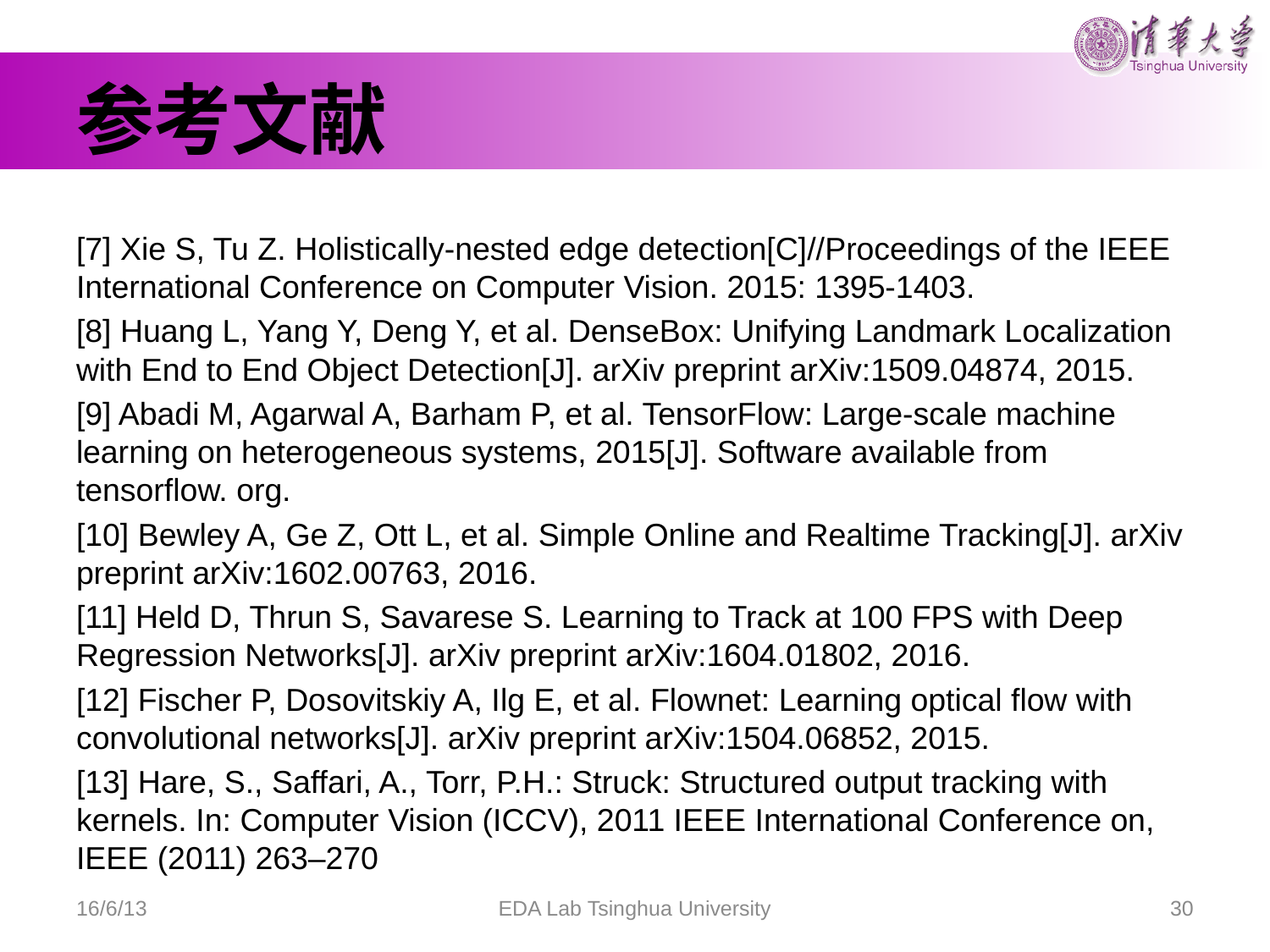

# 参考文献
[7] Xie S, Tu Z. Holistically-nested edge detection[C]//Proceedings of the IEEE International Conference on Computer Vision. 2015: 1395-1403.
[8] Huang L, Yang Y, Deng Y, et al. DenseBox: Unifying Landmark Localization with End to End Object Detection[J]. arXiv preprint arXiv:1509.04874, 2015.
[9] Abadi M, Agarwal A, Barham P, et al. TensorFlow: Large-scale machine learning on heterogeneous systems, 2015[J]. Software available from tensorflow. org.
[10] Bewley A, Ge Z, Ott L, et al. Simple Online and Realtime Tracking[J]. arXiv preprint arXiv:1602.00763, 2016.
[11] Held D, Thrun S, Savarese S. Learning to Track at 100 FPS with Deep Regression Networks[J]. arXiv preprint arXiv:1604.01802, 2016.
[12] Fischer P, Dosovitskiy A, Ilg E, et al. Flownet: Learning optical flow with convolutional networks[J]. arXiv preprint arXiv:1504.06852, 2015.
[13] Hare, S., Saffari, A., Torr, P.H.: Struck: Structured output tracking with kernels. In: Computer Vision (ICCV), 2011 IEEE International Conference on, IEEE (2011) 263–270
16/6/13
EDA Lab Tsinghua University
30